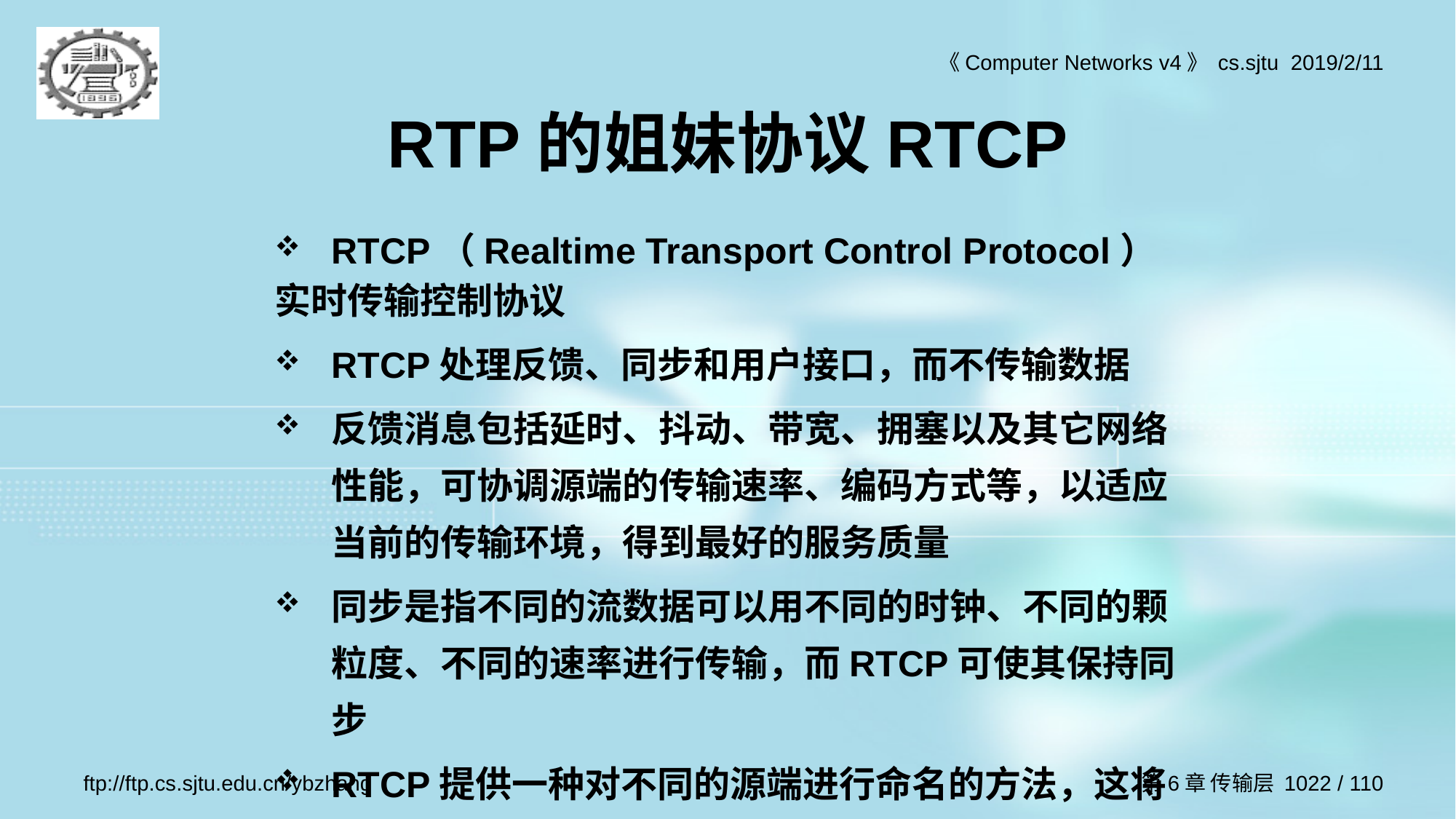

# RTP的姐妹协议RTCP
RTCP（Realtime Transport Control Protocol）
实时传输控制协议
RTCP处理反馈、同步和用户接口，而不传输数据
反馈消息包括延时、抖动、带宽、拥塞以及其它网络性能，可协调源端的传输速率、编码方式等，以适应当前的传输环境，得到最好的服务质量
同步是指不同的流数据可以用不同的时钟、不同的颗粒度、不同的速率进行传输，而RTCP可使其保持同步
RTCP提供一种对不同的源端进行命名的方法，这将使接收方可在屏幕上显示当前谁在发送数据